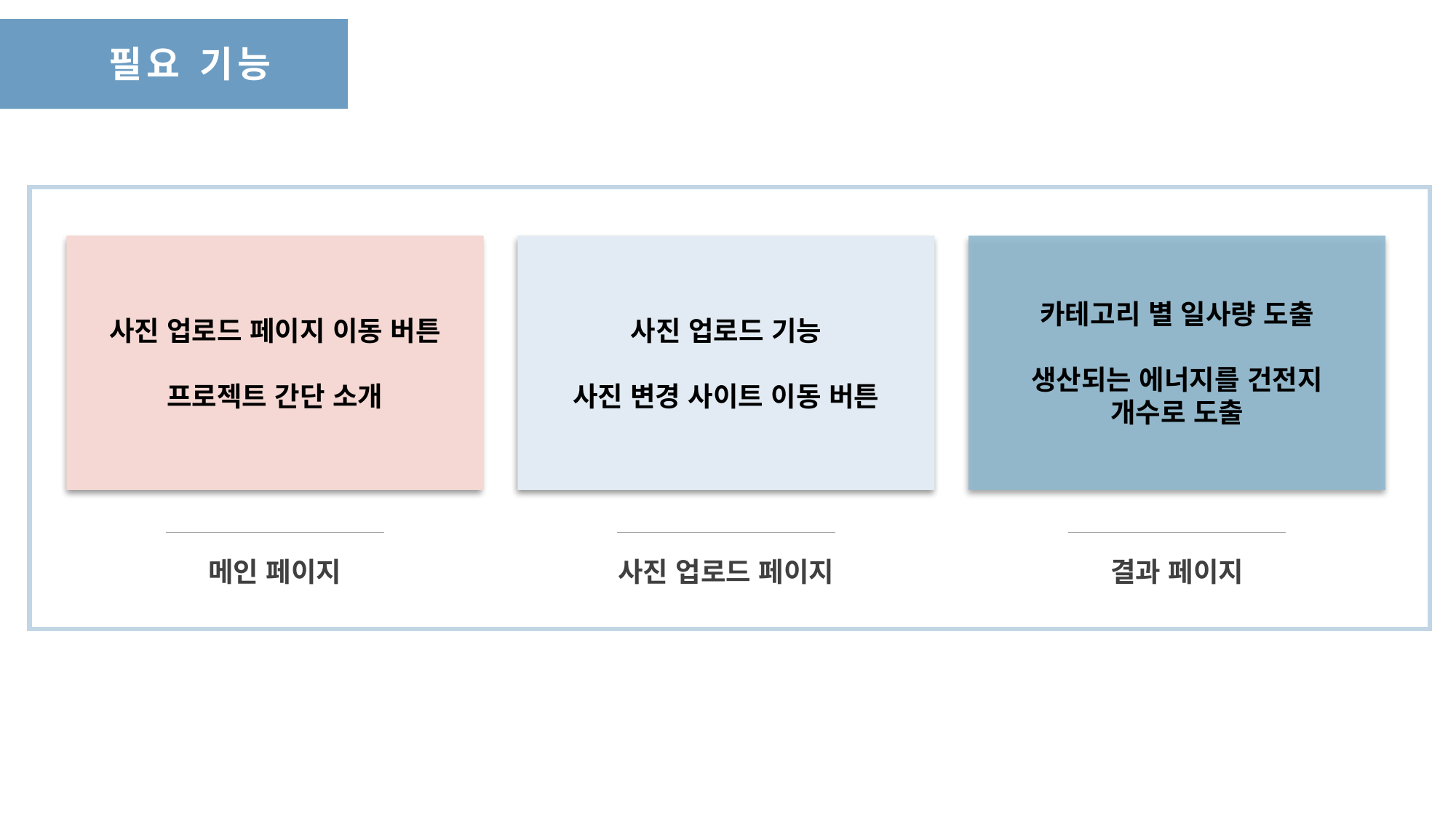

필요 기능

사진 업로드 페이지 이동 버튼

프로젝트 간단 소개
사진 업로드 기능

사진 변경 사이트 이동 버튼
카테고리 별 일사량 도출

생산되는 에너지를 건전지
개수로 도출
메인 페이지
사진 업로드 페이지
결과 페이지